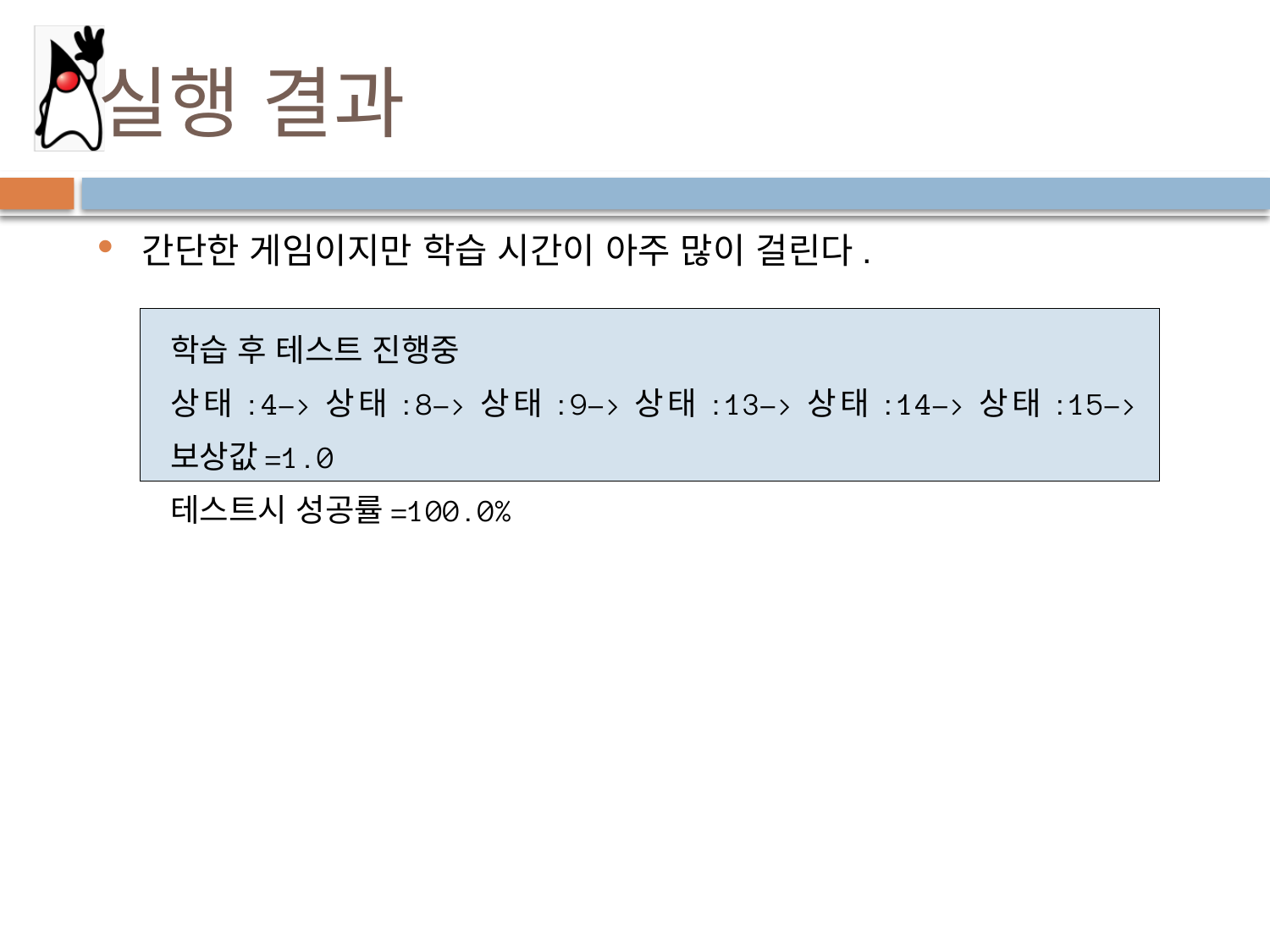

# 실행 결과
간단한 게임이지만 학습 시간이 아주 많이 걸린다.

학습 후 테스트 진행중
상태:4->상태:8->상태:9->상태:13->상태:14->상태:15->보상값=1.0
테스트시 성공률=100.0%